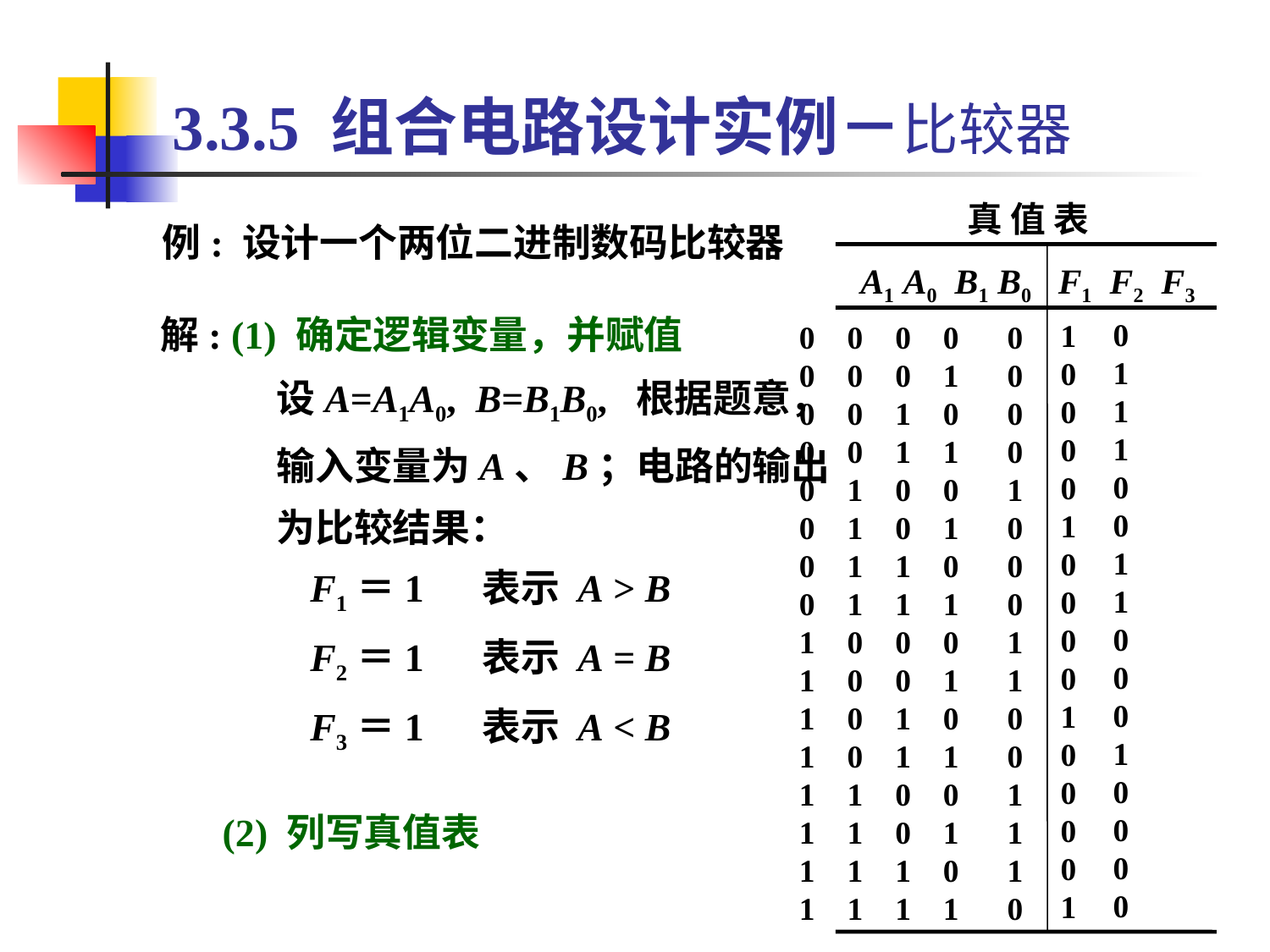

3.3.5 组合电路设计实例－比较器
真 值 表

A1 A0  B1 B0   F1  F2  F3

0
1
1
1
0
0
1
1
0
0
0
1
0
0
0
0
1
0
0
0
0
1
0
0
0
0
1
0
0
0
0
1
0    0    0    0
0    0    0    1
0    0    1    0
0    0    1    1
0    1    0    0
0    1    0    1
0    1    1    0
0    1    1    1
1    0    0    0
1    0    0    1
1    0    1    0
1    0    1    1
1    1    0    0
1    1    0    1
1    1    1    0
1    1    1    1
0
0
0
0
1
0
0
0
1
1
0
0
1
1
1
0

例: 设计一个两位二进制数码比较器
解: (1) 确定逻辑变量，并赋值
            设A=A1A0,  B=B1B0,  根据题意，
            输入变量为A、B；电路的输出
            为比较结果：
            F1＝1     表示 A > B
            F2＝1     表示 A = B
            F3＝1     表示 A < B
(2) 列写真值表